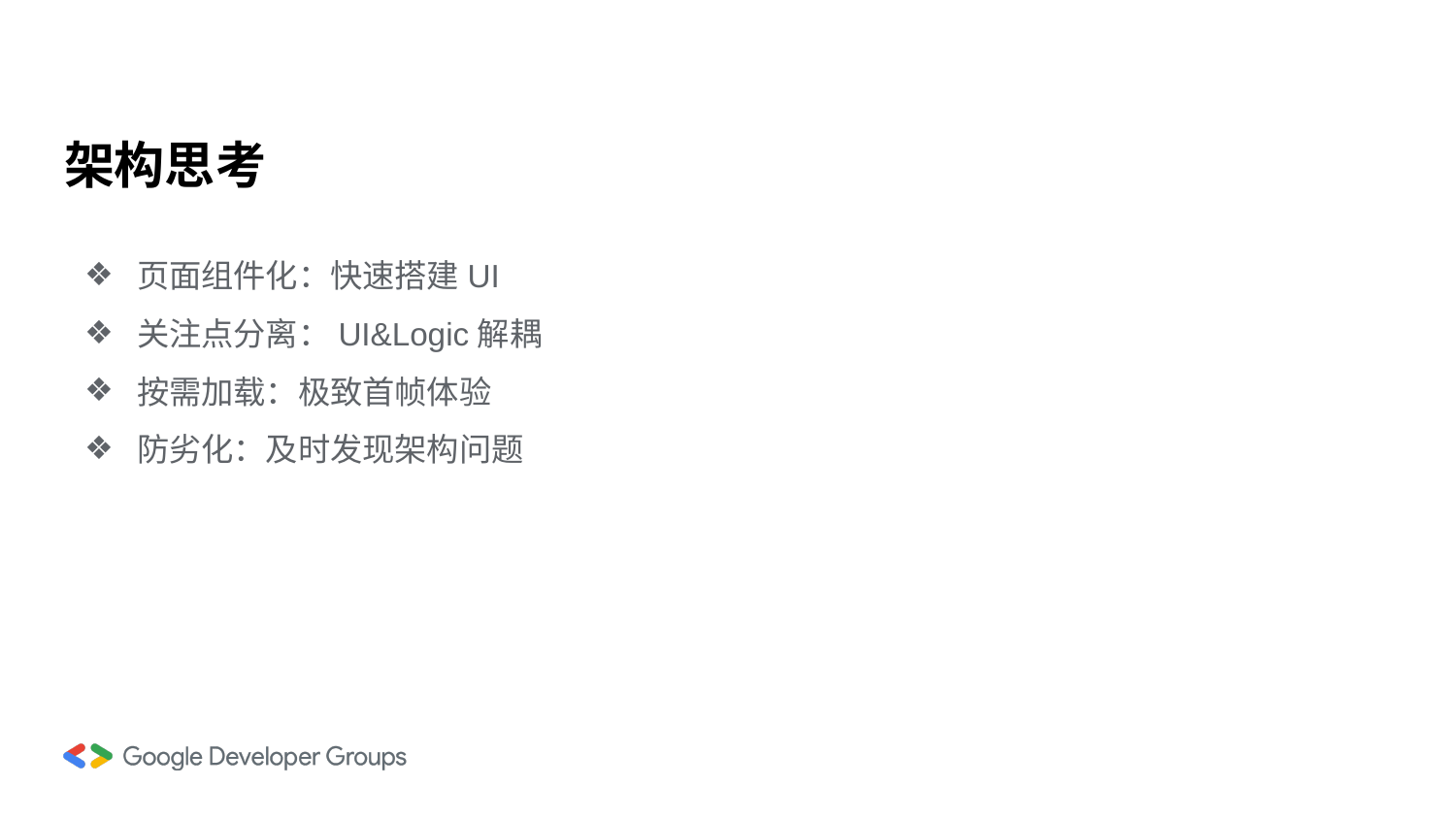

# 架构思考
页面组件化：快速搭建UI
关注点分离：UI&Logic解耦
按需加载：极致首帧体验
防劣化：及时发现架构问题